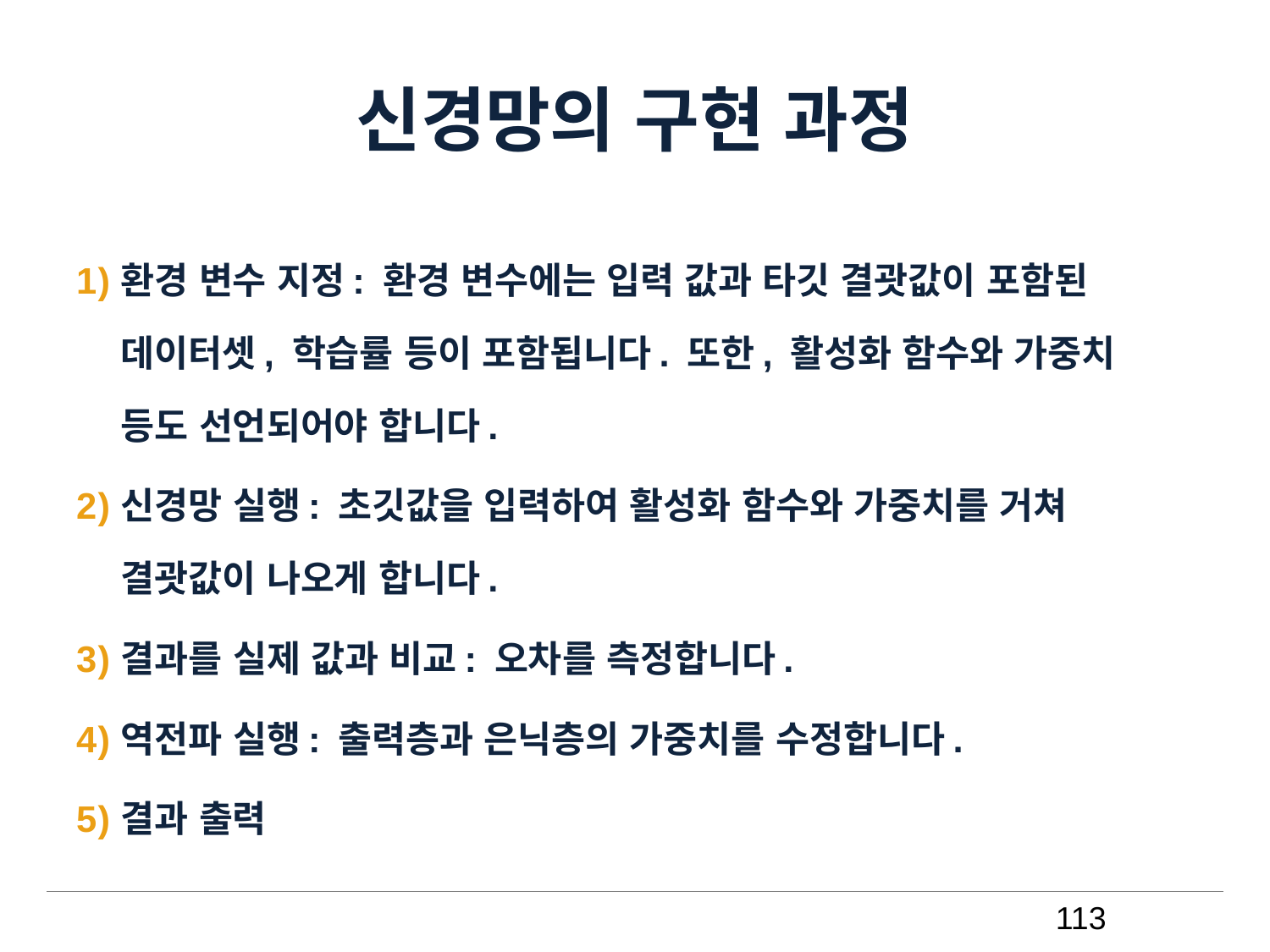

# 신경망의 구현 과정
환경 변수 지정: 환경 변수에는 입력 값과 타깃 결괏값이 포함된 데이터셋, 학습률 등이 포함됩니다. 또한, 활성화 함수와 가중치 등도 선언되어야 합니다.
신경망 실행: 초깃값을 입력하여 활성화 함수와 가중치를 거쳐 결괏값이 나오게 합니다.
결과를 실제 값과 비교: 오차를 측정합니다.
역전파 실행: 출력층과 은닉층의 가중치를 수정합니다.
결과 출력